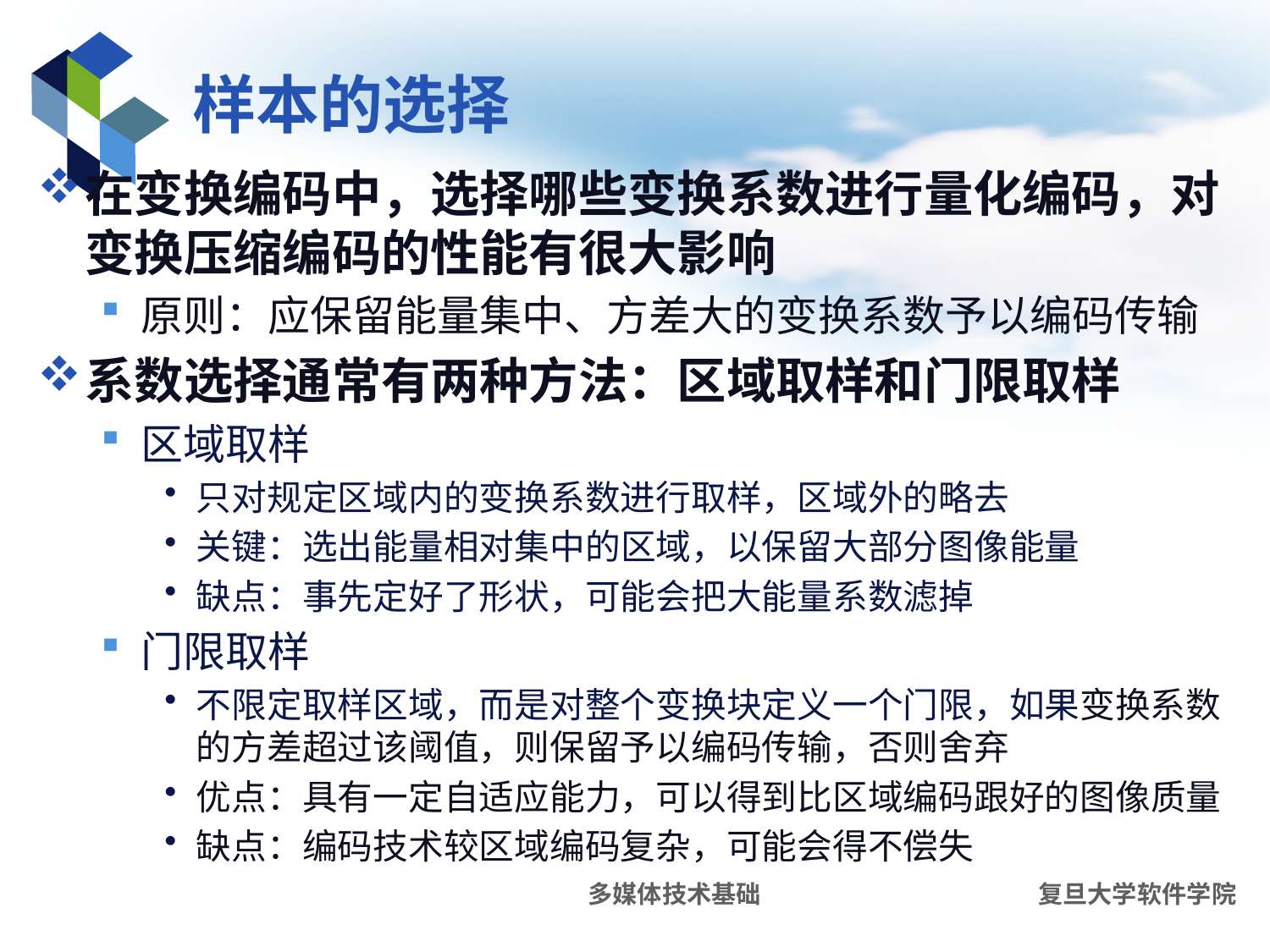

# 样本的选择
在变换编码中，选择哪些变换系数进行量化编码，对变换压缩编码的性能有很大影响
原则：应保留能量集中、方差大的变换系数予以编码传输
系数选择通常有两种方法：区域取样和门限取样
区域取样
只对规定区域内的变换系数进行取样，区域外的略去
关键：选出能量相对集中的区域，以保留大部分图像能量
缺点：事先定好了形状，可能会把大能量系数滤掉
门限取样
不限定取样区域，而是对整个变换块定义一个门限，如果变换系数的方差超过该阈值，则保留予以编码传输，否则舍弃
优点：具有一定自适应能力，可以得到比区域编码跟好的图像质量
缺点：编码技术较区域编码复杂，可能会得不偿失
多媒体技术基础